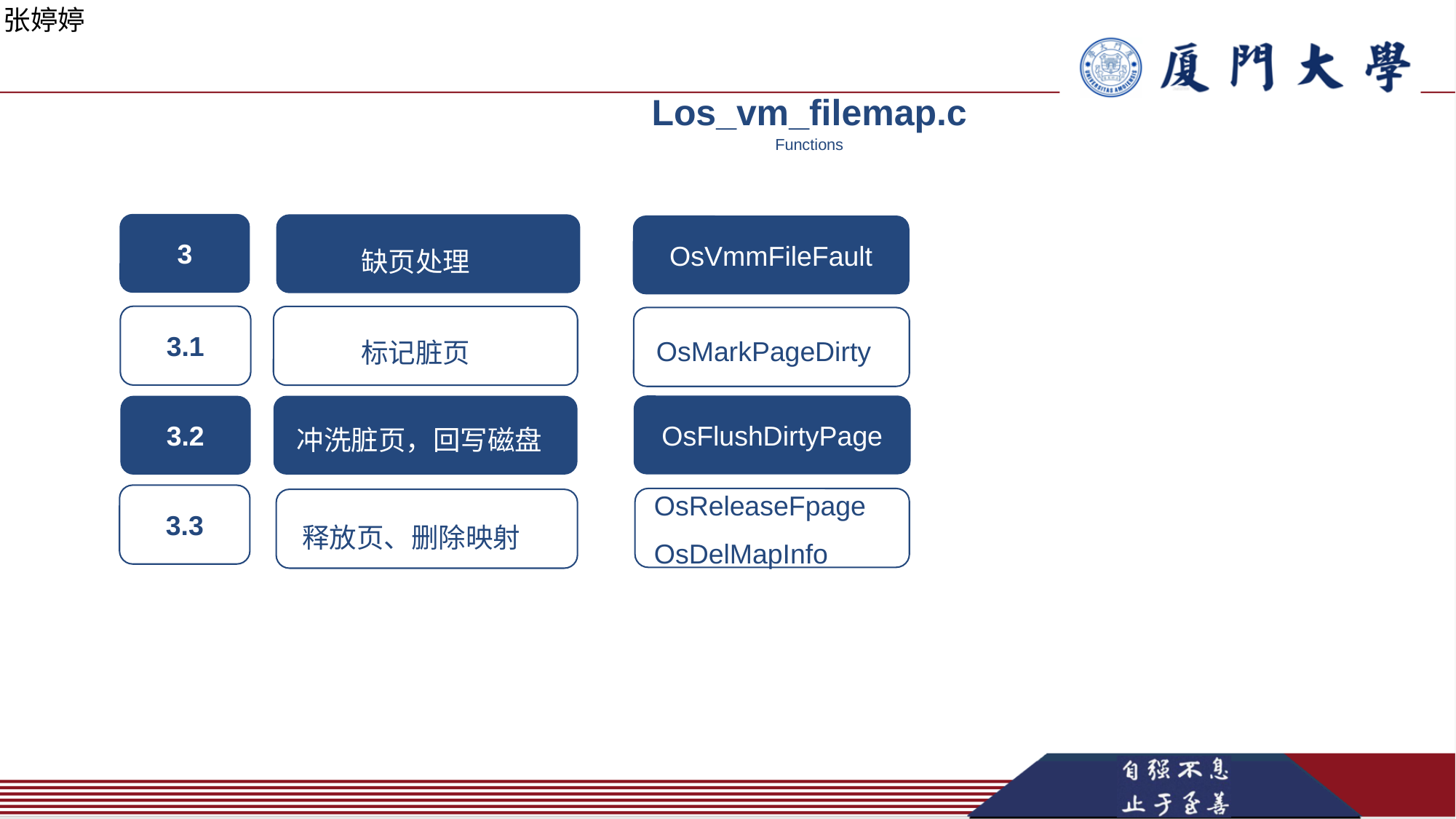

张婷婷
Los_vm_filemap.c
Functions

OsVmmFileFault
缺页处理
3

OsMarkPageDirty
标记脏页
3.1
OsFlushDirtyPage

冲洗脏页，回写磁盘
3.2

释放页、删除映射
3.3
OsReleaseFpage
OsDelMapInfo